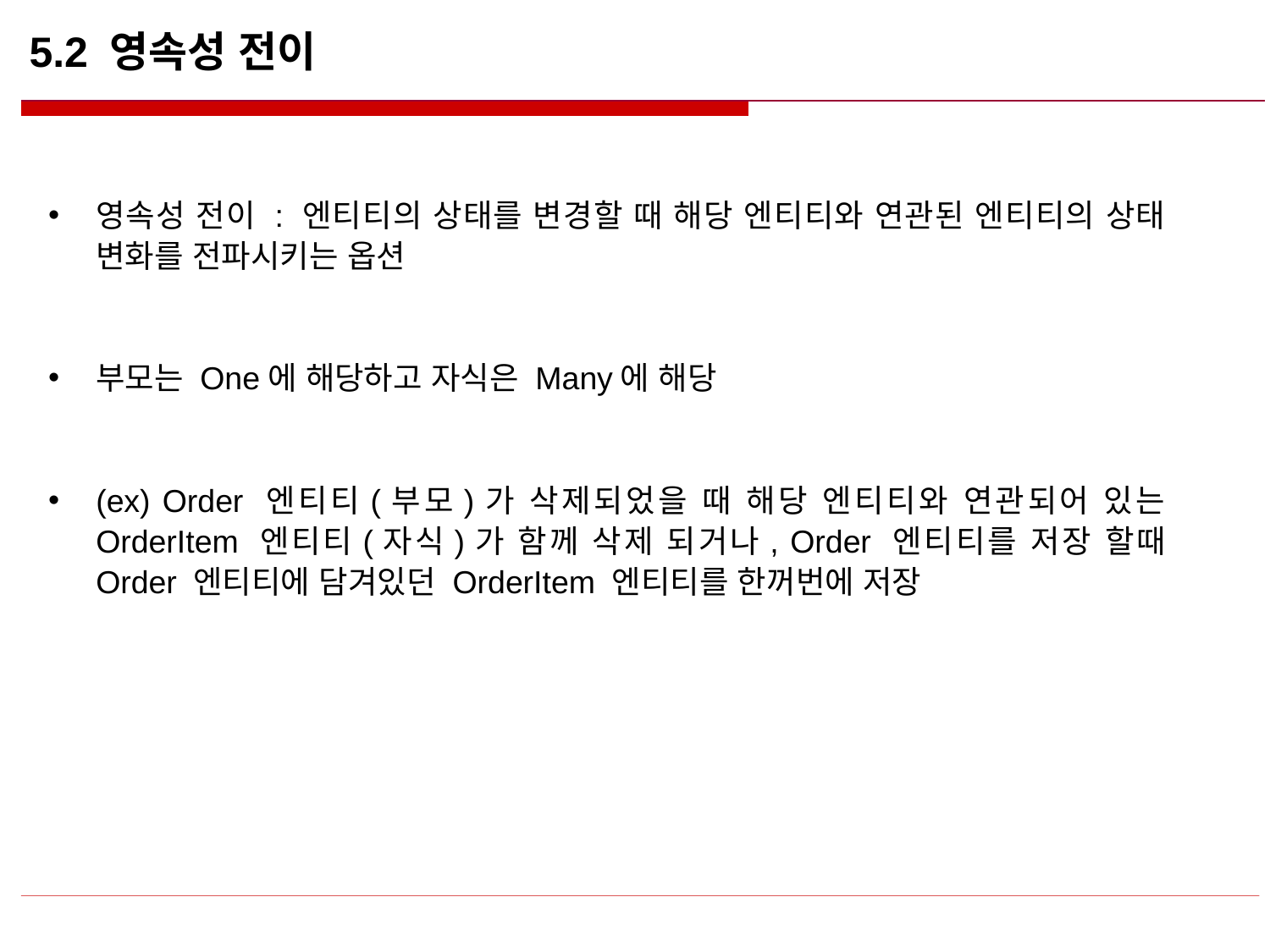

# 5.2 영속성 전이
영속성 전이 : 엔티티의 상태를 변경할 때 해당 엔티티와 연관된 엔티티의 상태 변화를 전파시키는 옵션

부모는 One에 해당하고 자식은 Many에 해당

(ex) Order 엔티티(부모)가 삭제되었을 때 해당 엔티티와 연관되어 있는 OrderItem 엔티티(자식)가 함께 삭제 되거나, Order 엔티티를 저장 할때 Order 엔티티에 담겨있던 OrderItem 엔티티를 한꺼번에 저장